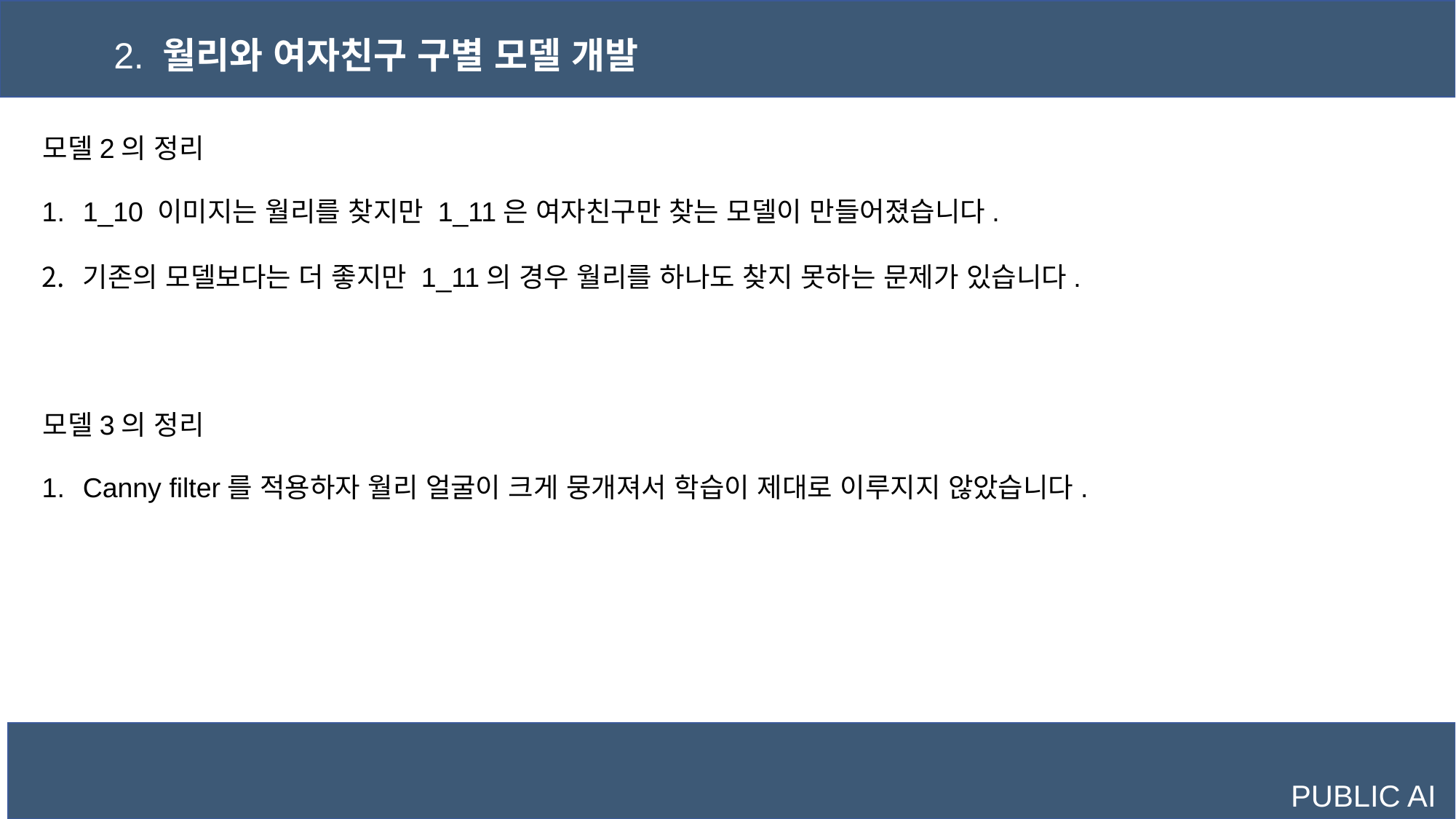

2. 월리와 여자친구 구별 모델 개발

모델2의 정리
1_10 이미지는 월리를 찾지만 1_11은 여자친구만 찾는 모델이 만들어졌습니다.

기존의 모델보다는 더 좋지만 1_11의 경우 월리를 하나도 찾지 못하는 문제가 있습니다.
모델3의 정리
Canny filter를 적용하자 월리 얼굴이 크게 뭉개져서 학습이 제대로 이루지지 않았습니다.